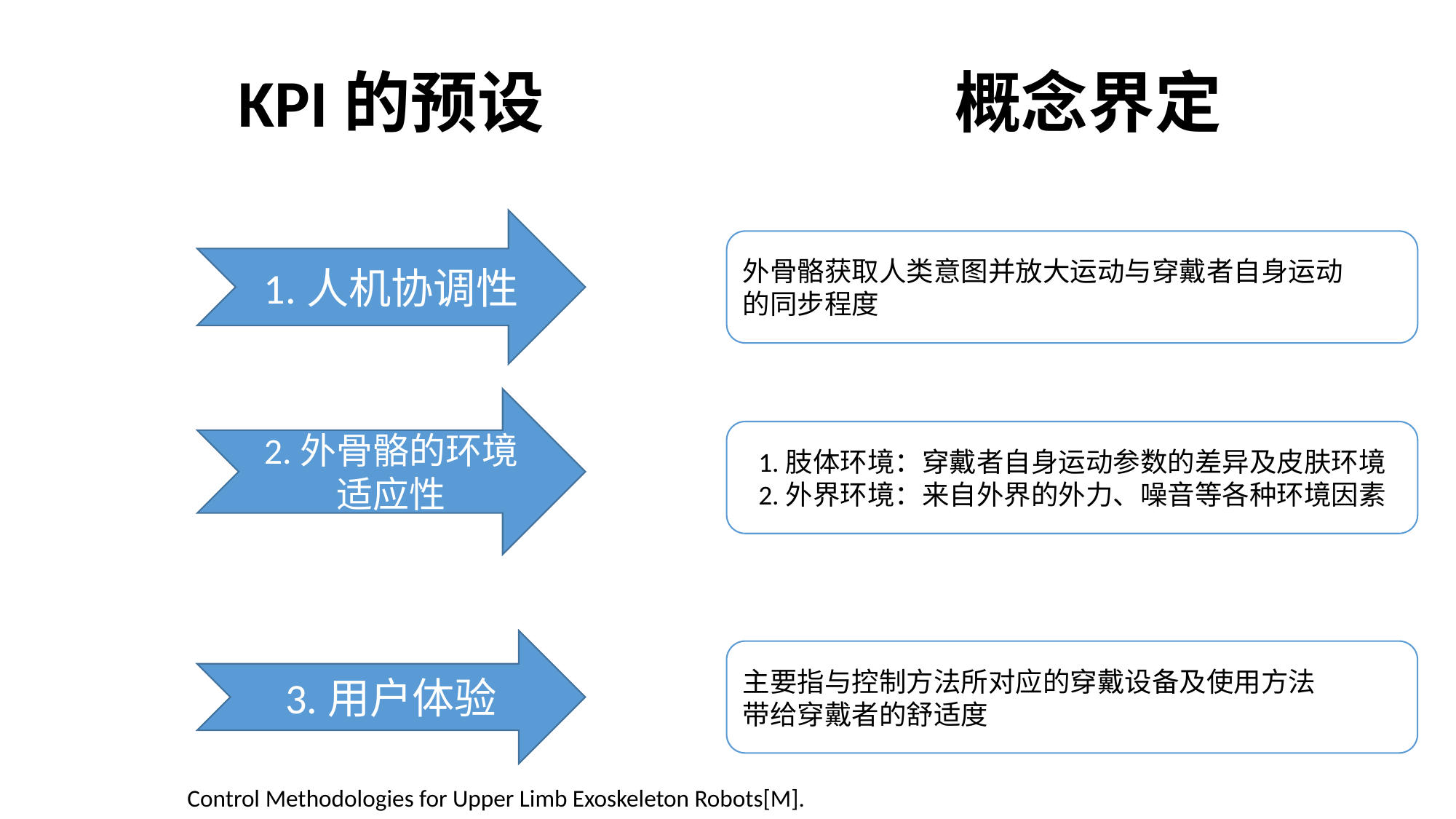

KPI的预设
概念界定
1.人机协调性
外骨骼获取人类意图并放大运动与穿戴者自身运动
的同步程度
2.外骨骼的环境适应性
1.肢体环境：穿戴者自身运动参数的差异及皮肤环境
2.外界环境：来自外界的外力、噪音等各种环境因素
3.用户体验
主要指与控制方法所对应的穿戴设备及使用方法
带给穿戴者的舒适度
 Control Methodologies for Upper Limb Exoskeleton Robots[M].